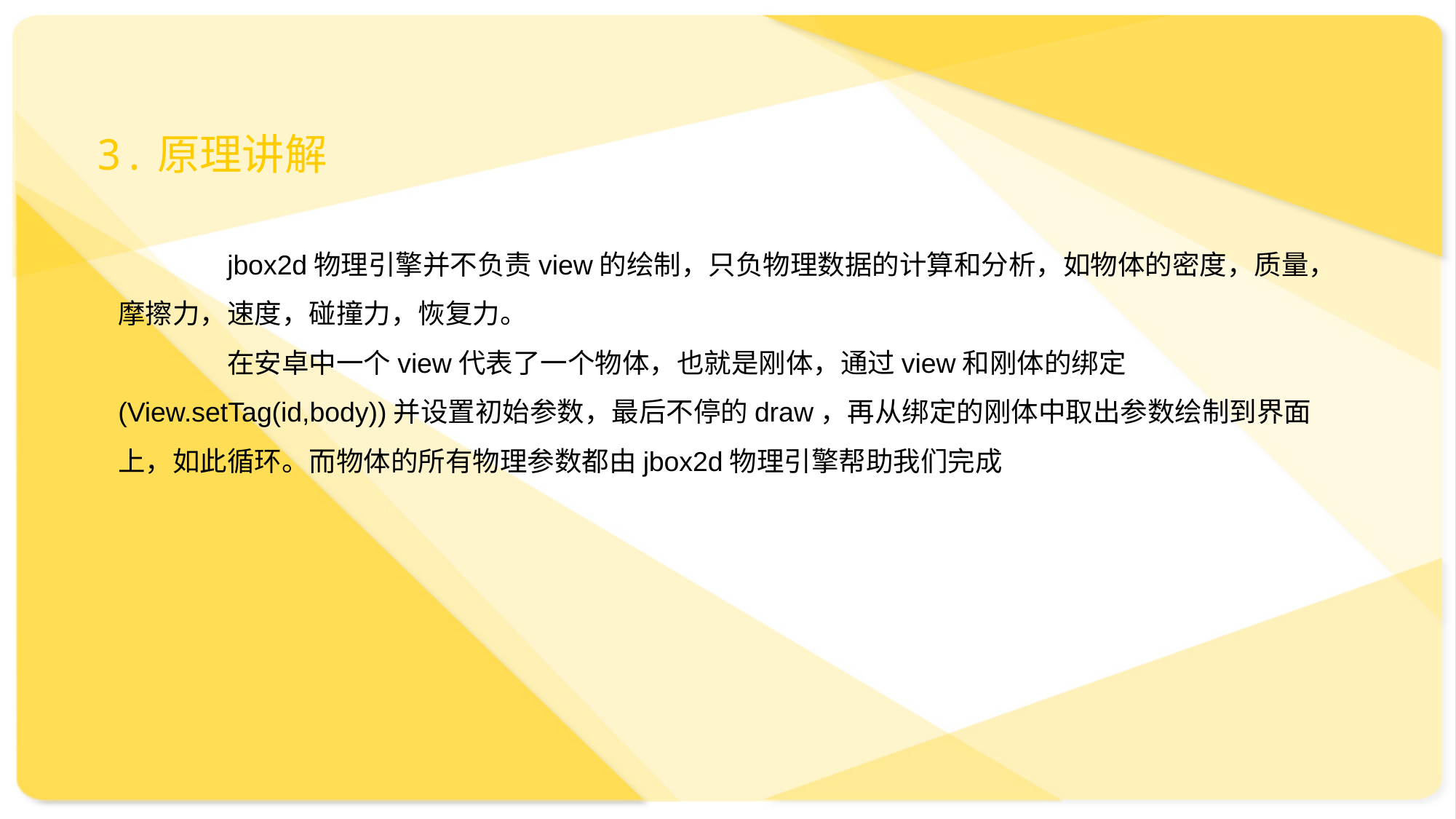

3.原理讲解
	jbox2d物理引擎并不负责view的绘制，只负物理数据的计算和分析，如物体的密度，质量，摩擦力，速度，碰撞力，恢复力。
	在安卓中一个view代表了一个物体，也就是刚体，通过view和刚体的绑定(View.setTag(id,body))并设置初始参数，最后不停的draw，再从绑定的刚体中取出参数绘制到界面上，如此循环。而物体的所有物理参数都由jbox2d物理引擎帮助我们完成